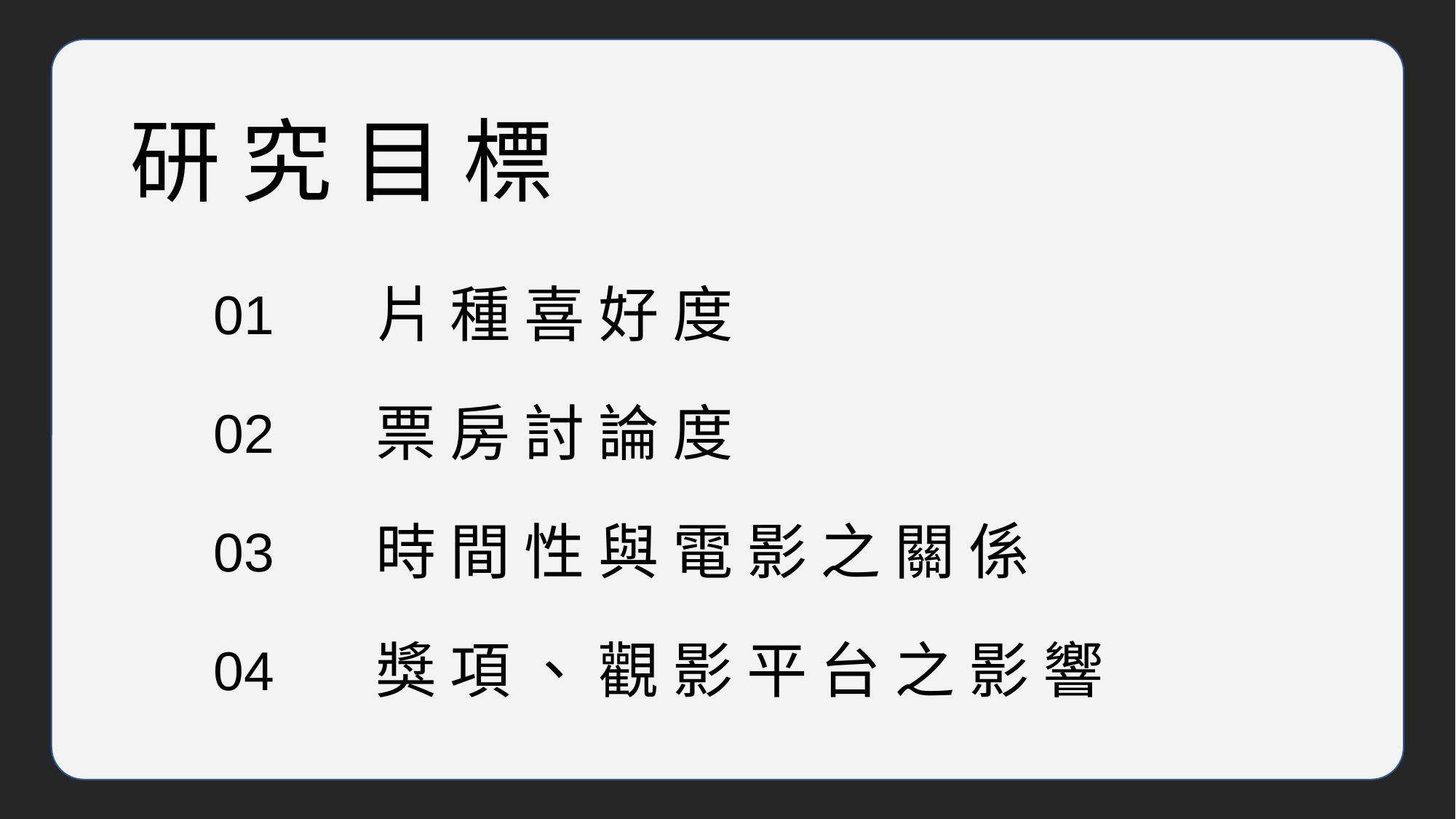

研 究 目 標
片 種 喜 好 度
01
票 房 討 論 度
02
時 間 性 與 電 影 之 關 係
03
獎 項 、 觀 影 平 台 之 影 響
04